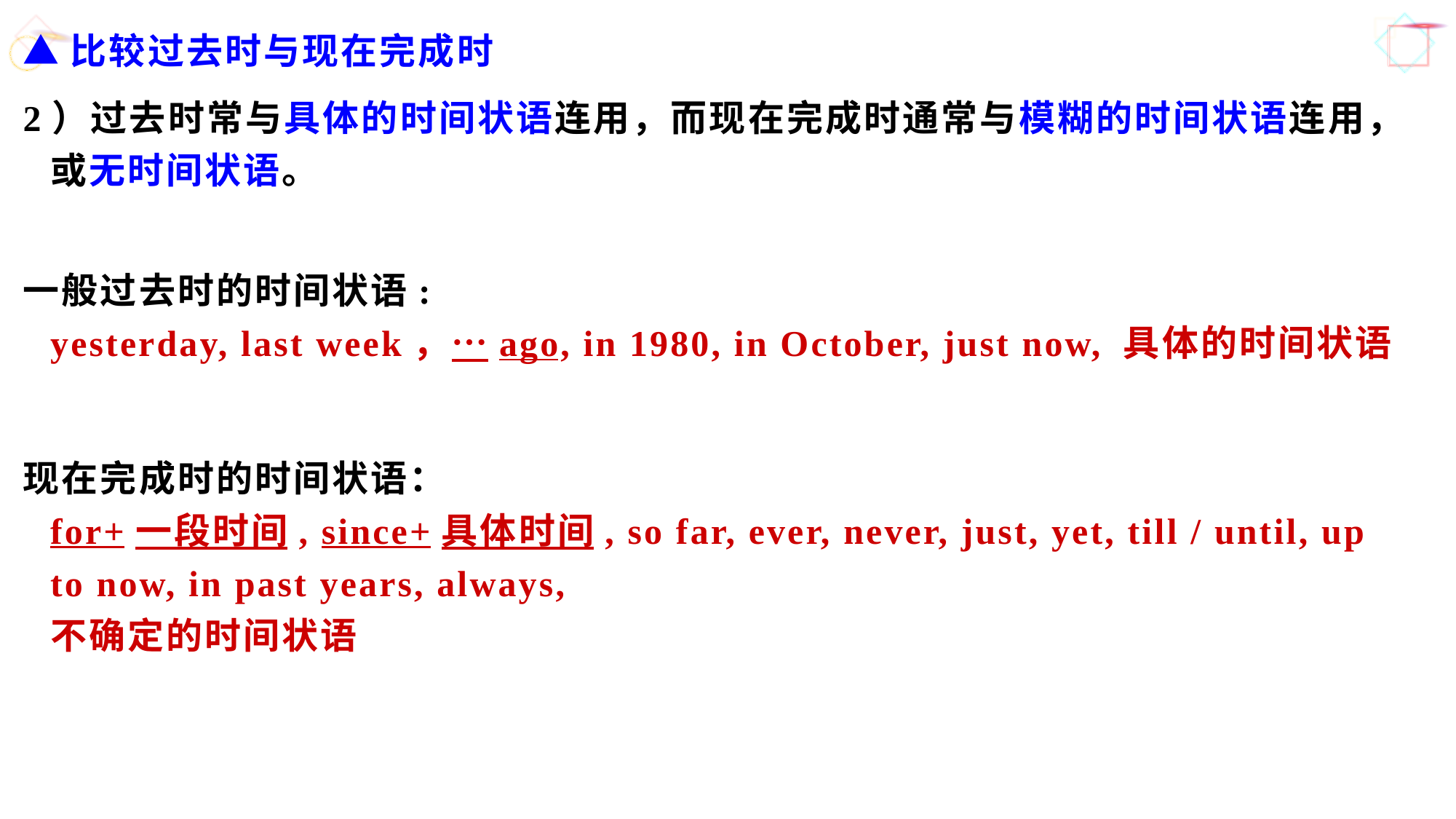

▲比较过去时与现在完成时
2）过去时常与具体的时间状语连用，而现在完成时通常与模糊的时间状语连用，或无时间状语。
一般过去时的时间状语:
yesterday, last week，…ago, in 1980, in October, just now, 具体的时间状语

现在完成时的时间状语：
for+一段时间, since+具体时间, so far, ever, never, just, yet, till / until, up to now, in past years, always,
不确定的时间状语